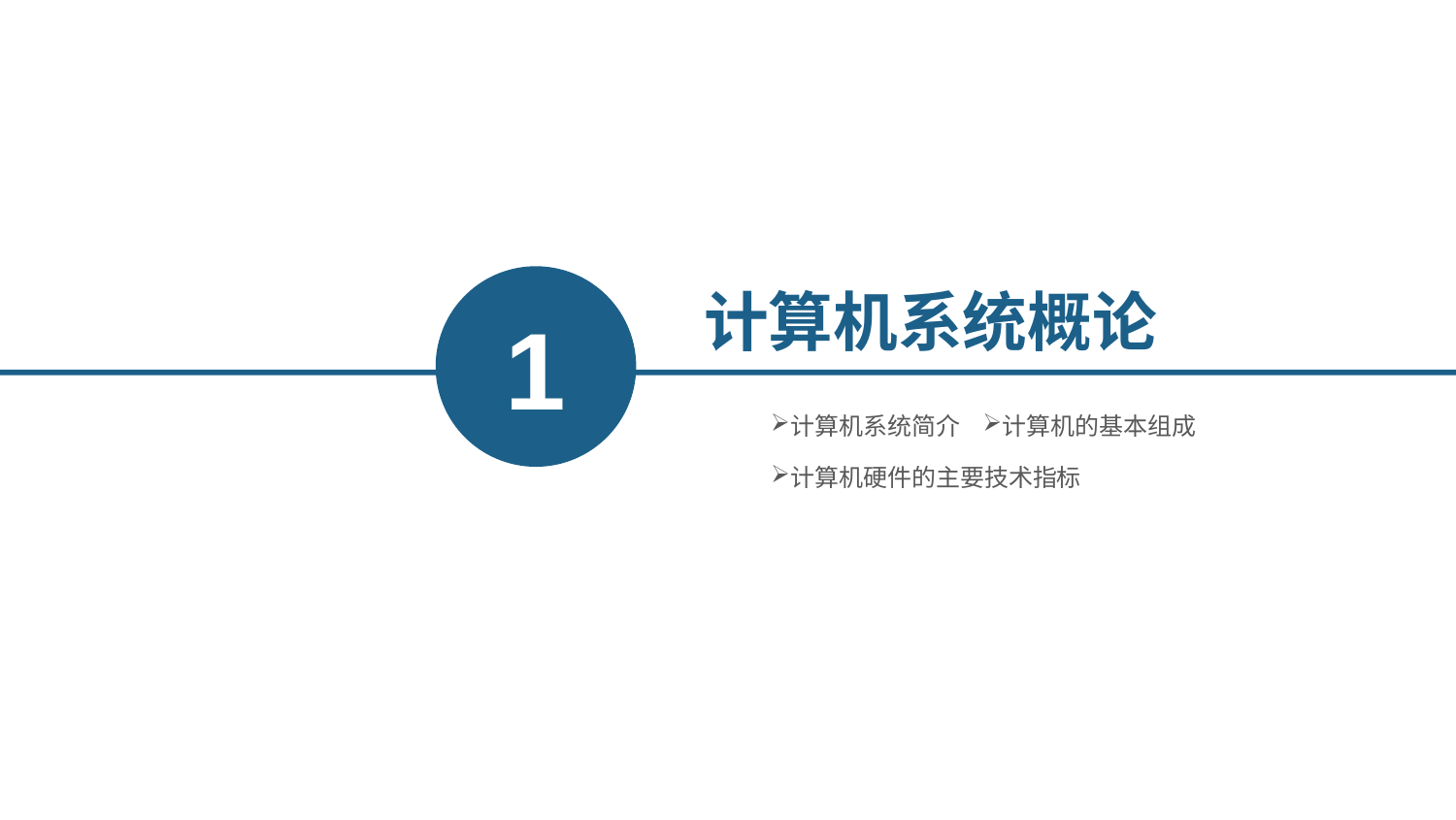

1
计算机系统概论

计算机系统简介
计算机的基本组成
计算机硬件的主要技术指标